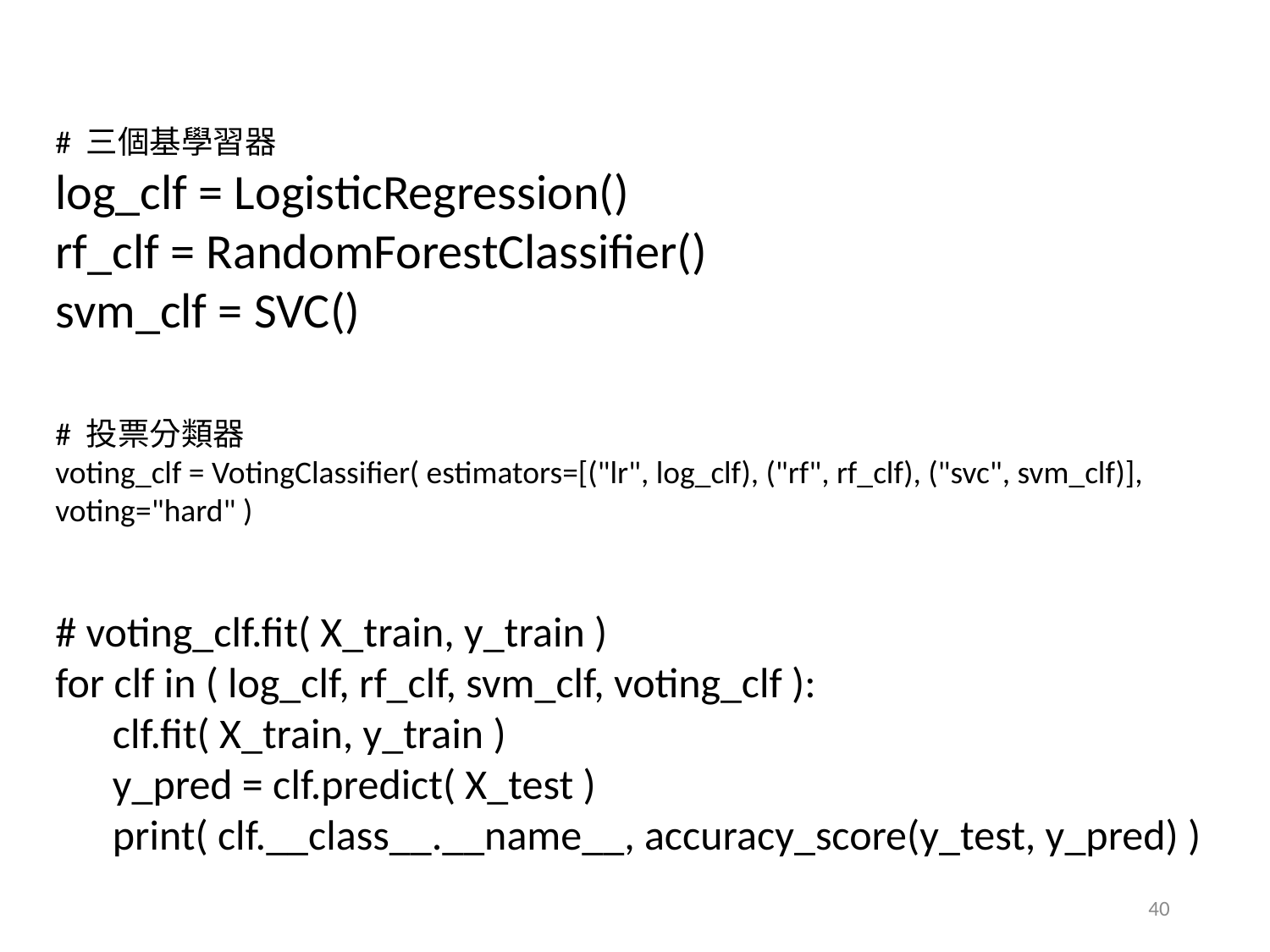

# 三個基學習器
log_clf = LogisticRegression()
rf_clf = RandomForestClassifier()
svm_clf = SVC()

# 投票分類器
voting_clf = VotingClassifier( estimators=[("lr", log_clf), ("rf", rf_clf), ("svc", svm_clf)], voting="hard" )

# voting_clf.fit( X_train, y_train )
for clf in ( log_clf, rf_clf, svm_clf, voting_clf ):
      clf.fit( X_train, y_train )
      y_pred = clf.predict( X_test )
      print( clf.__class__.__name__, accuracy_score(y_test, y_pred) )
40